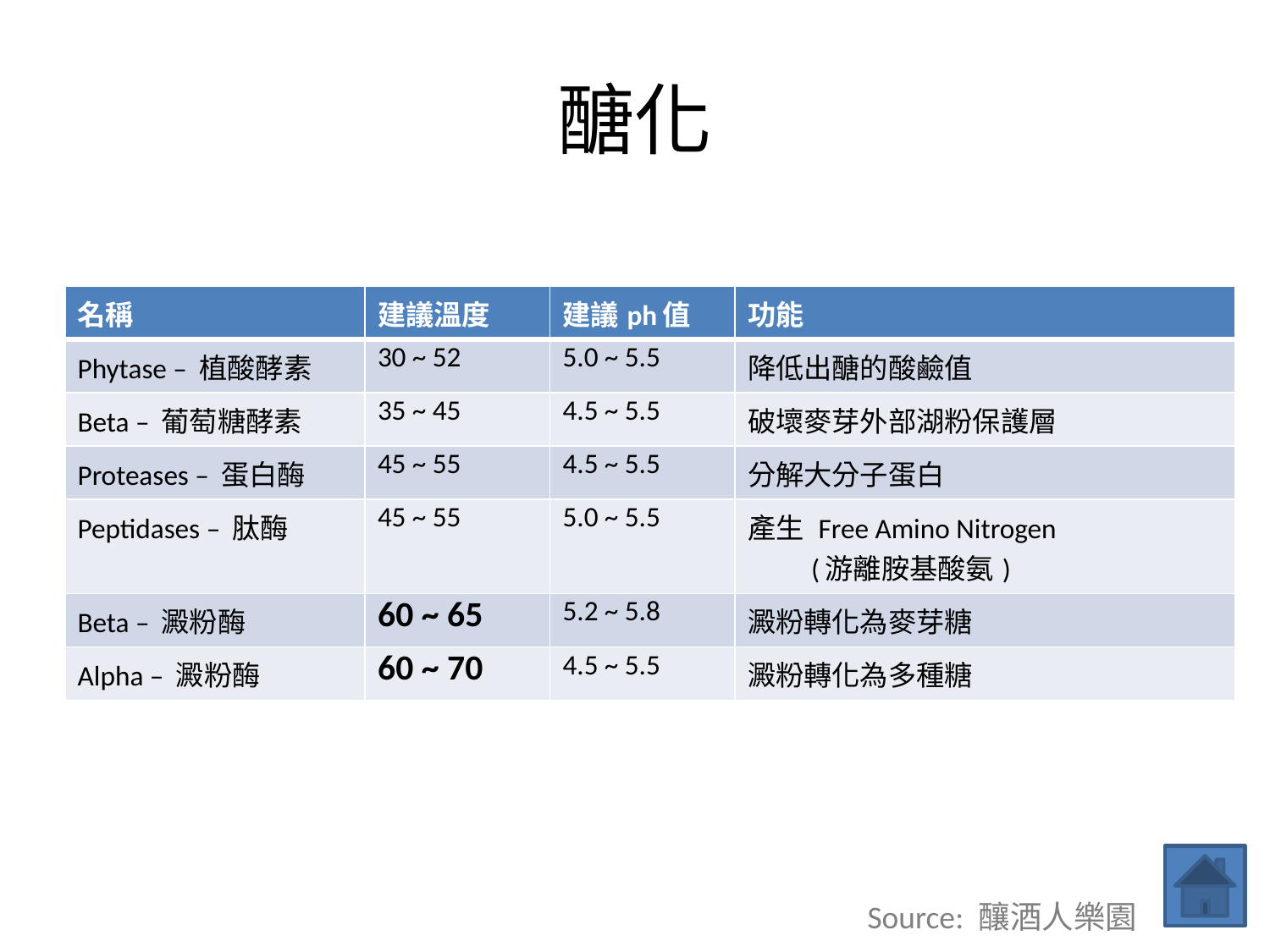

# 醣化

| 名稱 | 建議溫度 | 建議ph值 | 功能 |
| --- | --- | --- | --- |
| Phytase – 植酸酵素 | 30 ~ 52 | 5.0 ~ 5.5 | 降低出醣的酸鹼值 |
| Beta – 葡萄糖酵素 | 35 ~ 45 | 4.5 ~ 5.5 | 破壞麥芽外部湖粉保護層 |
| Proteases – 蛋白酶 | 45 ~ 55 | 4.5 ~ 5.5 | 分解大分子蛋白 |
| Peptidases – 肽酶 | 45 ~ 55 | 5.0 ~ 5.5 | 產生 Free Amino Nitrogen (游離胺基酸氨) |
| Beta – 澱粉酶 | 60 ~ 65 | 5.2 ~ 5.8 | 澱粉轉化為麥芽糖 |
| Alpha – 澱粉酶 | 60 ~ 70 | 4.5 ~ 5.5 | 澱粉轉化為多種糖 |

Source: 釀酒人樂園